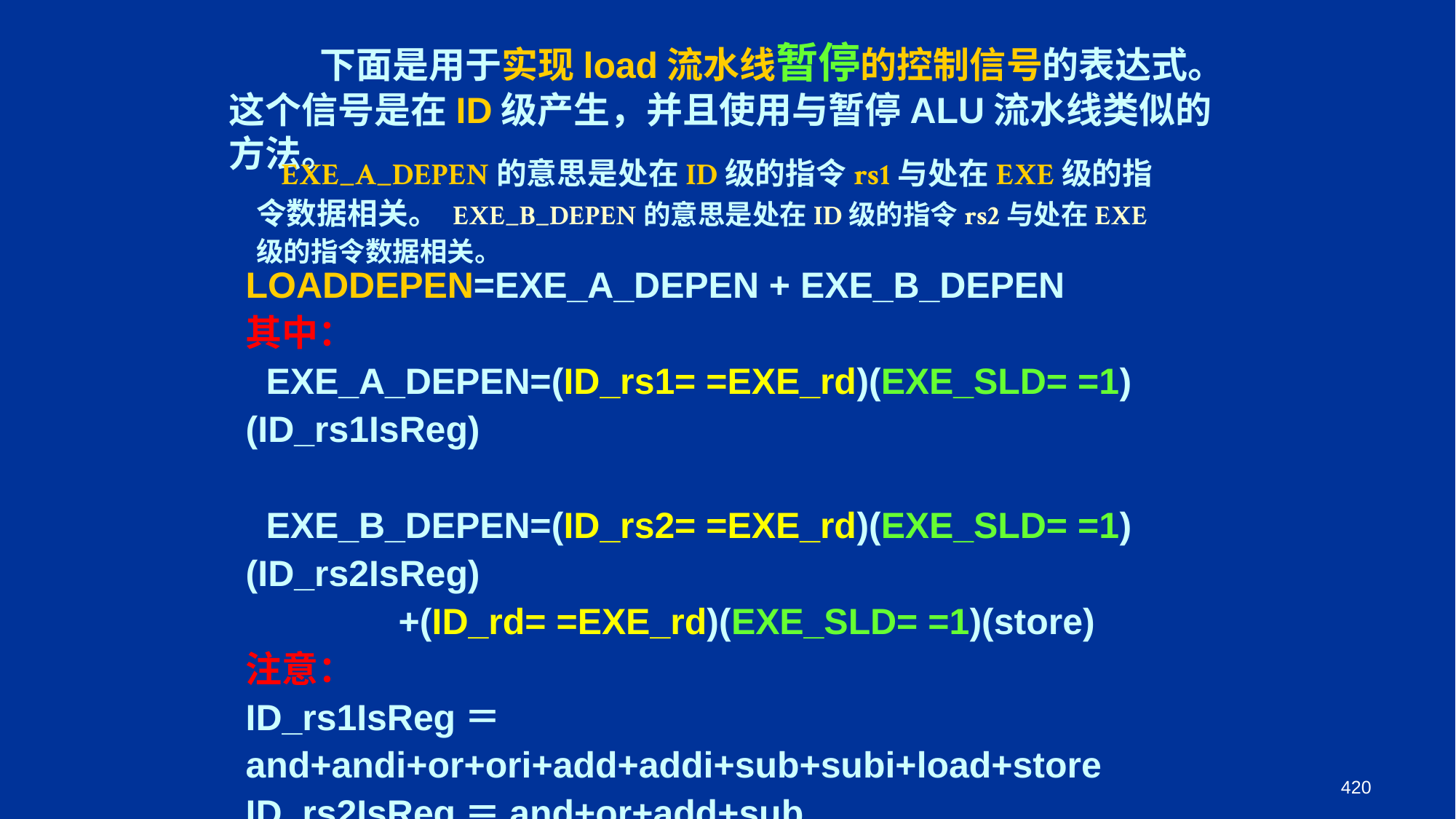

下面是用于实现load流水线暂停的控制信号的表达式。这个信号是在ID级产生，并且使用与暂停ALU流水线类似的方法。
    EXE_A_DEPEN的意思是处在ID级的指令rs1与处在EXE级的指令数据相关。 EXE_B_DEPEN的意思是处在ID级的指令rs2与处在EXE级的指令数据相关。
LOADDEPEN=EXE_A_DEPEN + EXE_B_DEPEN
其中：
  EXE_A_DEPEN=(ID_rs1= =EXE_rd)(EXE_SLD= =1)(ID_rs1IsReg)

  EXE_B_DEPEN=(ID_rs2= =EXE_rd)(EXE_SLD= =1)(ID_rs2IsReg)
               +(ID_rd= =EXE_rd)(EXE_SLD= =1)(store)
注意：
ID_rs1IsReg＝and+andi+or+ori+add+addi+sub+subi+load+store
ID_rs2IsReg＝and+or+add+sub
　　EXE_SLD，表示EXE级是load指令。（或者，更保险的方法是把译出的load指令打入流水线寄存器，使用它而不是EXE_SLD。）

420